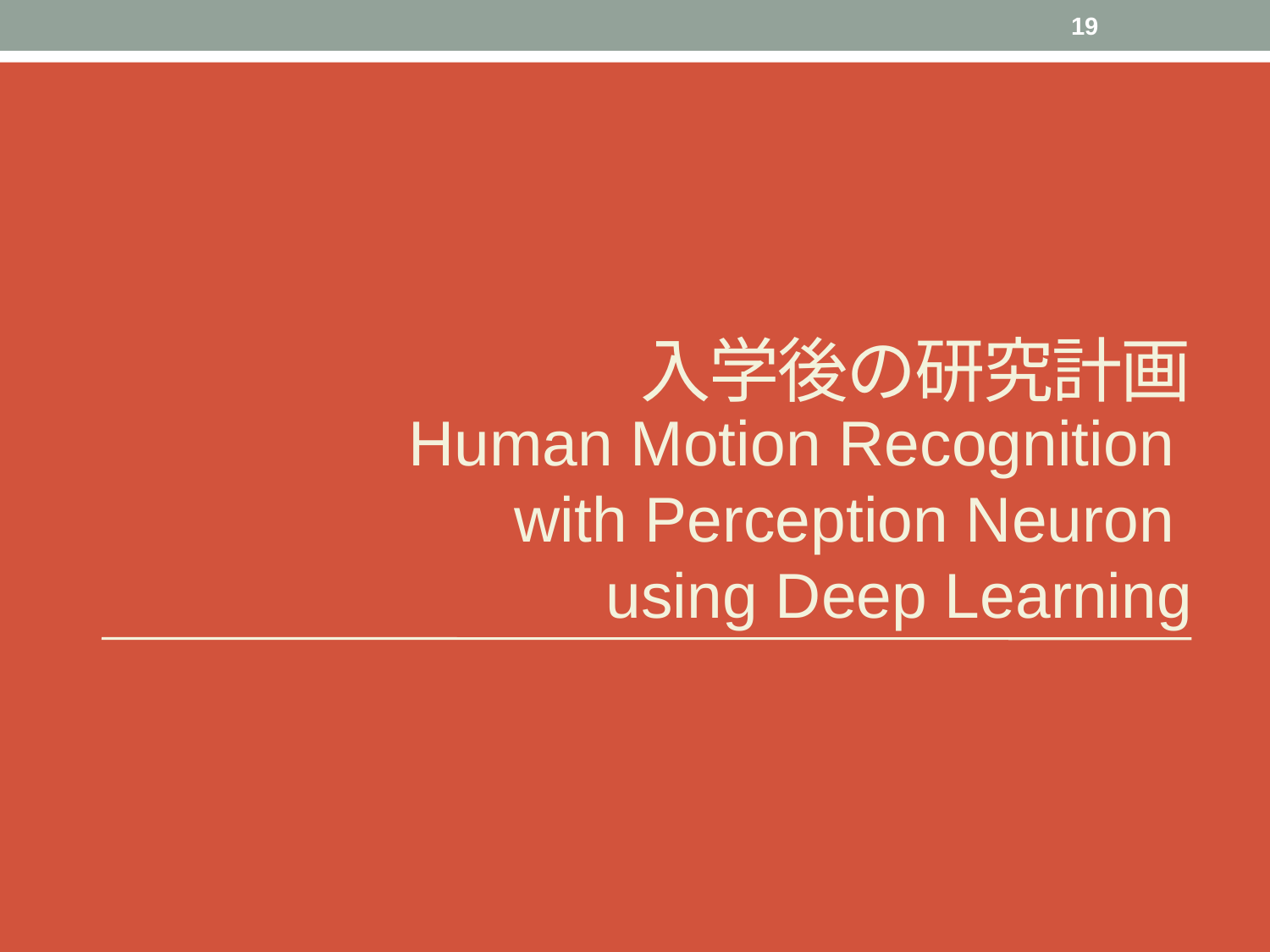

19
入学後の研究計画
Human Motion Recognition
with Perception Neuron
using Deep Learning